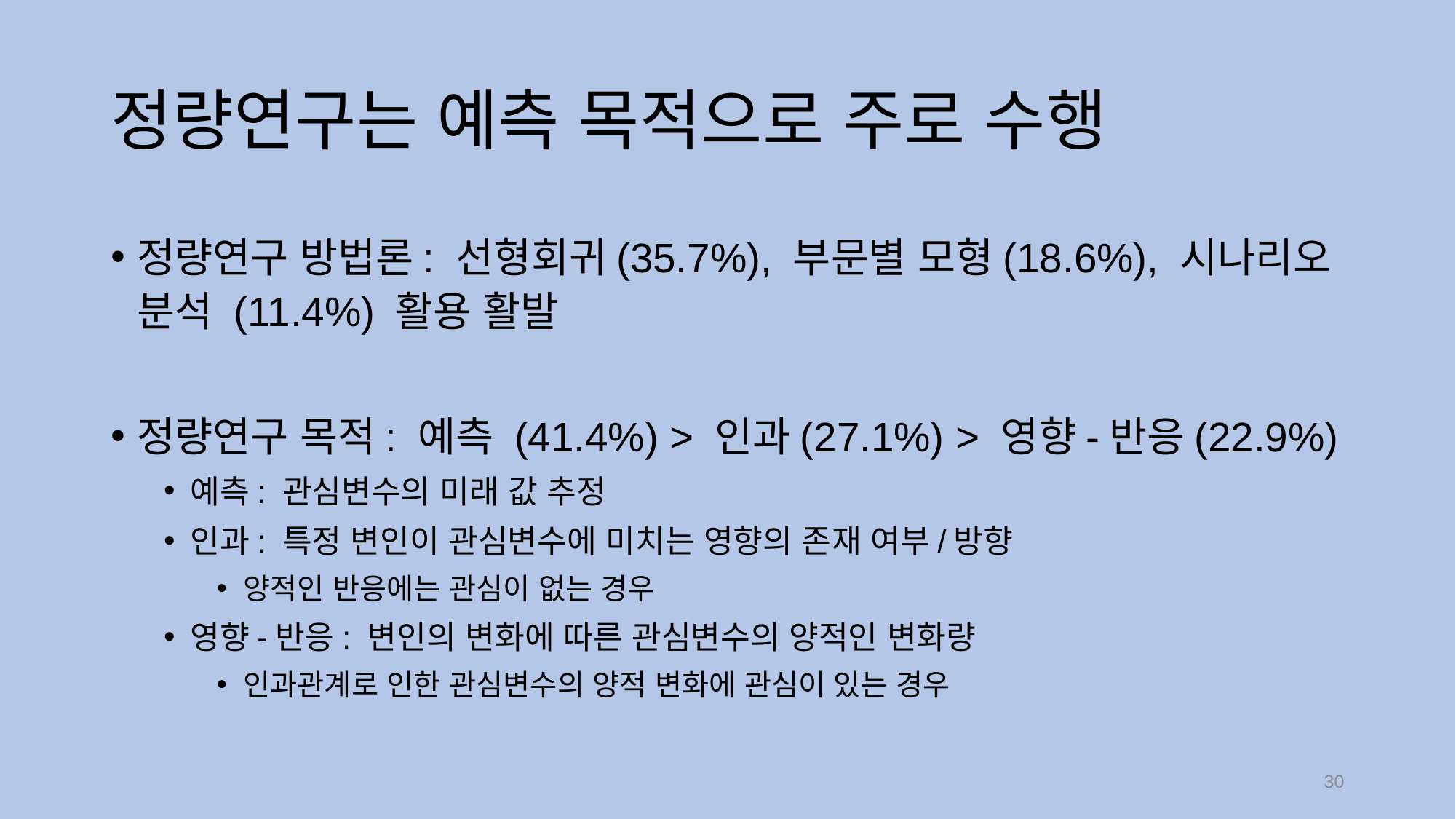

# 정량연구는 예측 목적으로 주로 수행
정량연구 방법론: 선형회귀(35.7%), 부문별 모형(18.6%), 시나리오 분석 (11.4%) 활용 활발

정량연구 목적: 예측 (41.4%) > 인과(27.1%) > 영향-반응(22.9%)
예측: 관심변수의 미래 값 추정
인과: 특정 변인이 관심변수에 미치는 영향의 존재 여부/방향
양적인 반응에는 관심이 없는 경우
영향-반응: 변인의 변화에 따른 관심변수의 양적인 변화량
인과관계로 인한 관심변수의 양적 변화에 관심이 있는 경우
30